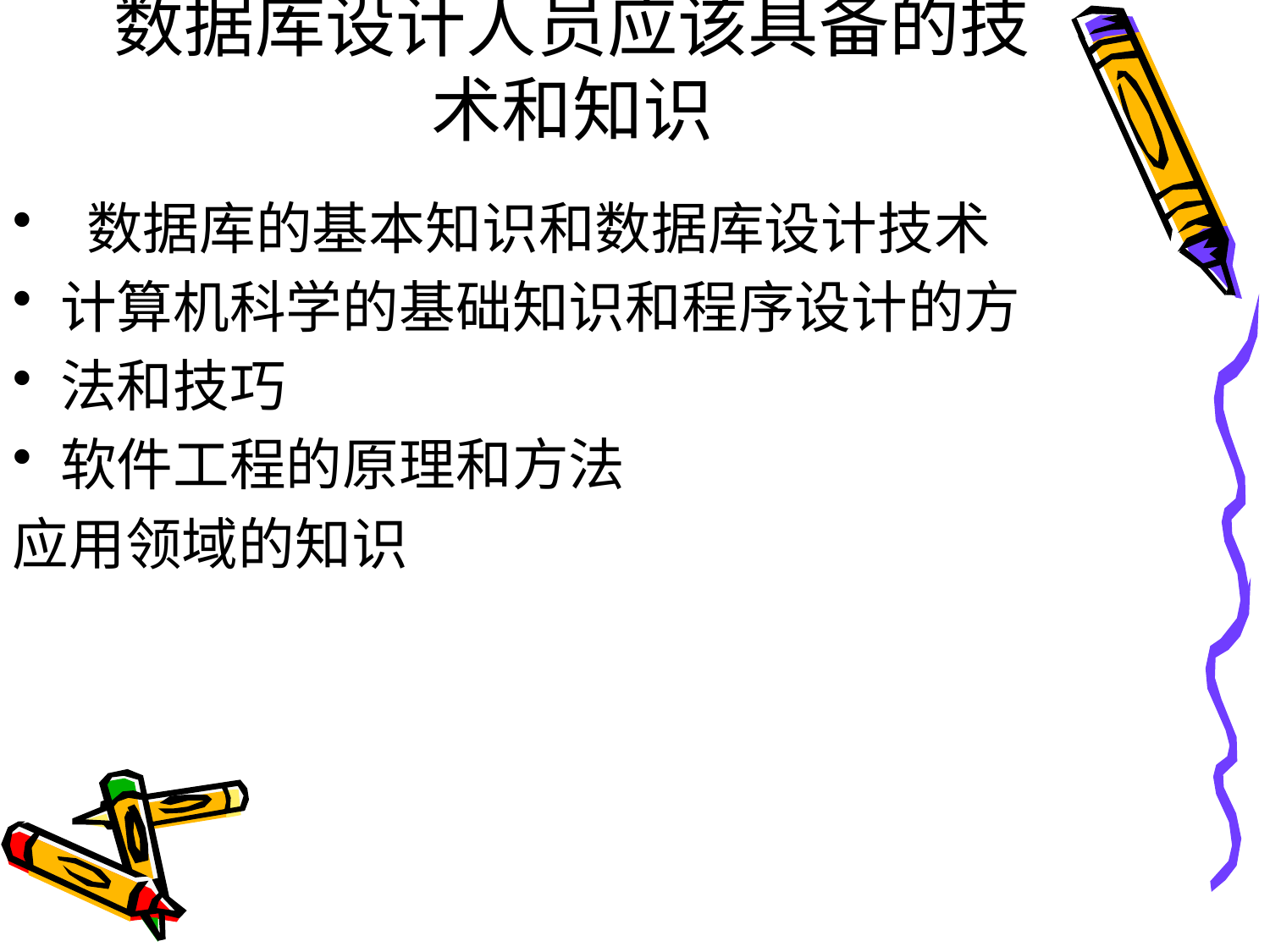

# 数据库设计人员应该具备的技术和知识
 数据库的基本知识和数据库设计技术
计算机科学的基础知识和程序设计的方
法和技巧
软件工程的原理和方法
应用领域的知识